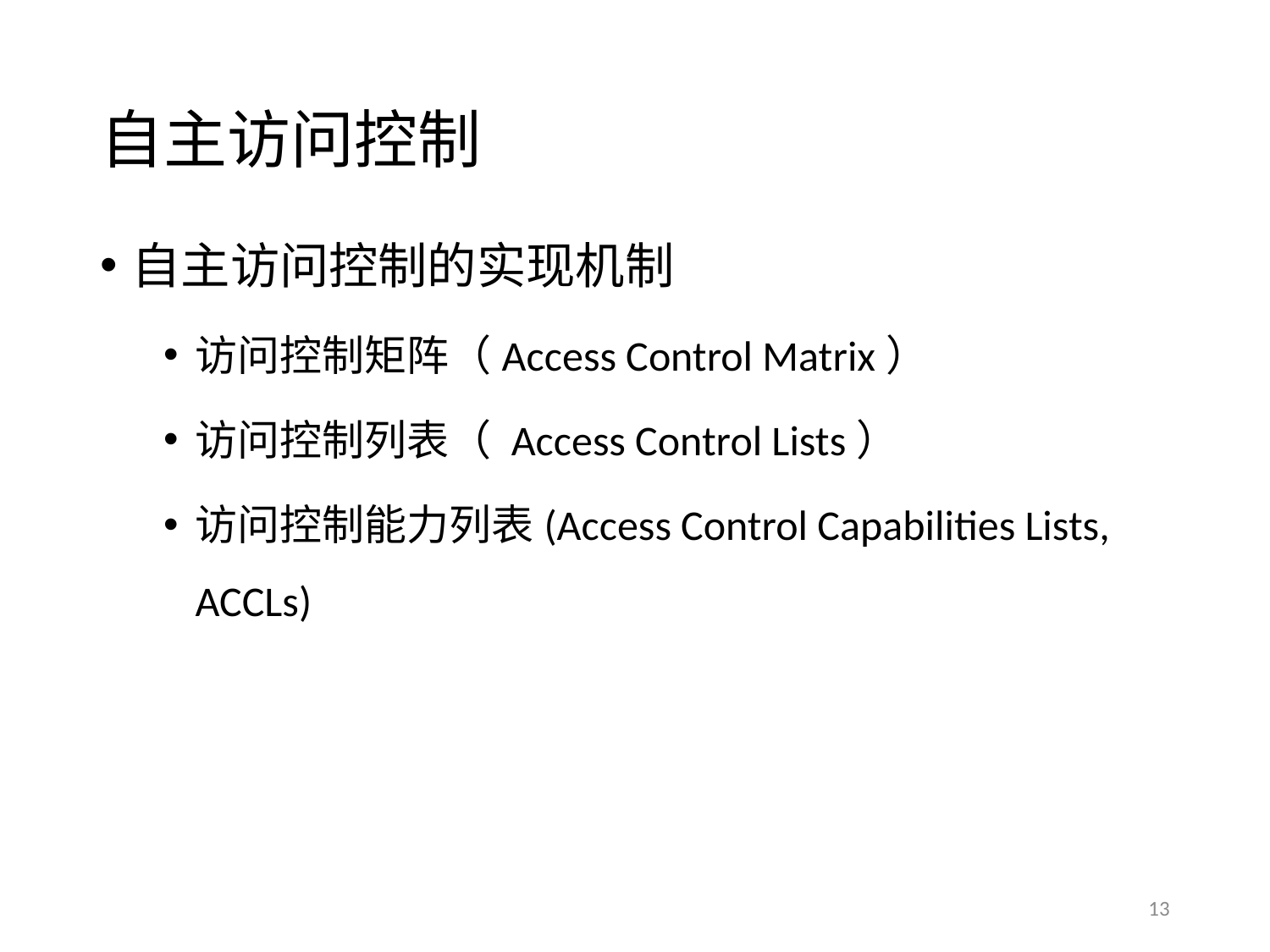

# 自主访问控制
自主访问控制的实现机制
访问控制矩阵（Access Control Matrix）
访问控制列表（ Access Control Lists）
访问控制能力列表(Access Control Capabilities Lists, ACCLs)
13